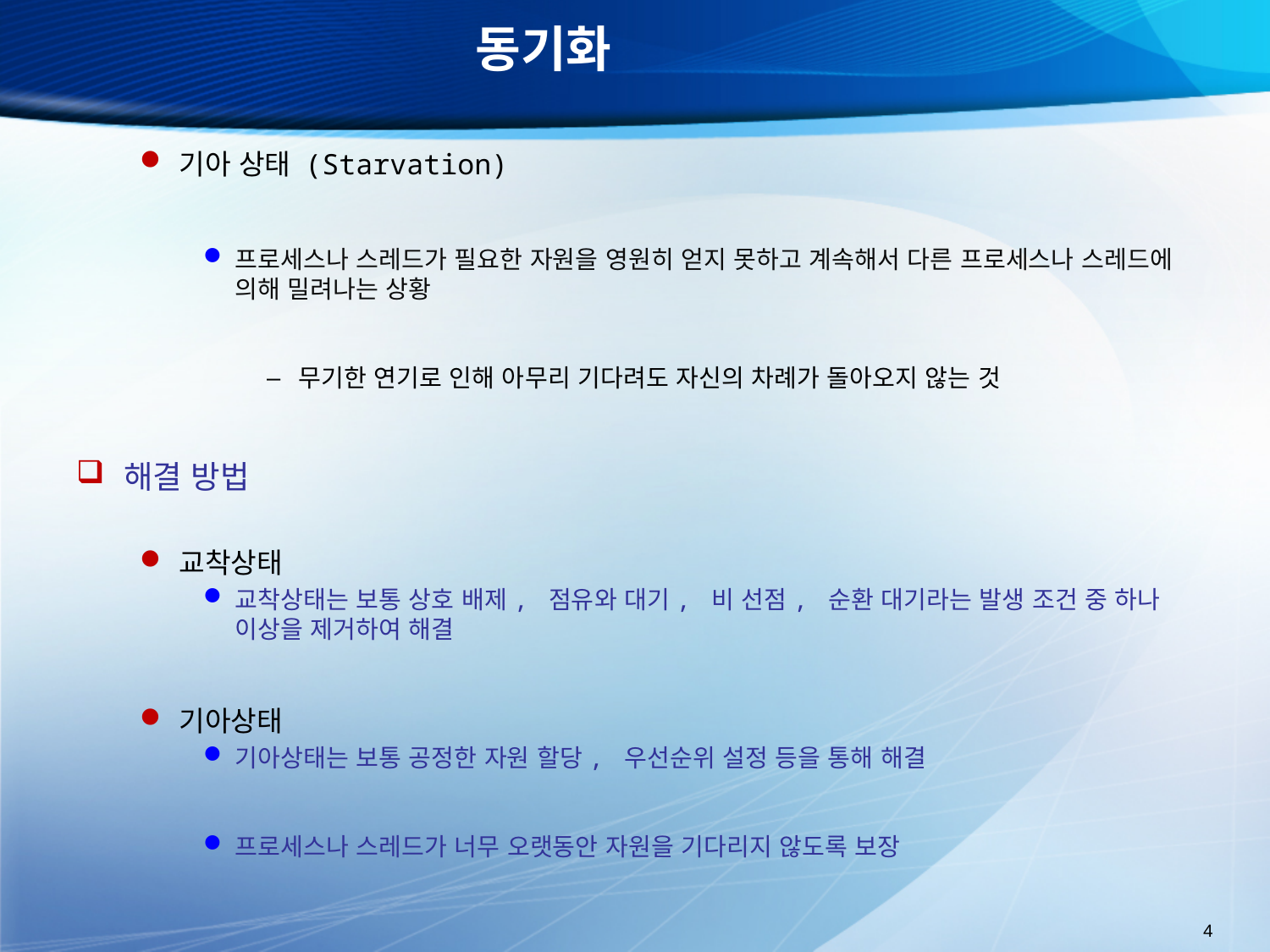

# 동기화
기아 상태 (Starvation)

프로세스나 스레드가 필요한 자원을 영원히 얻지 못하고 계속해서 다른 프로세스나 스레드에 의해 밀려나는 상황

무기한 연기로 인해 아무리 기다려도 자신의 차례가 돌아오지 않는 것

해결 방법

교착상태
교착상태는 보통 상호 배제, 점유와 대기, 비 선점, 순환 대기라는 발생 조건 중 하나 이상을 제거하여 해결

기아상태
기아상태는 보통 공정한 자원 할당, 우선순위 설정 등을 통해 해결

프로세스나 스레드가 너무 오랫동안 자원을 기다리지 않도록 보장